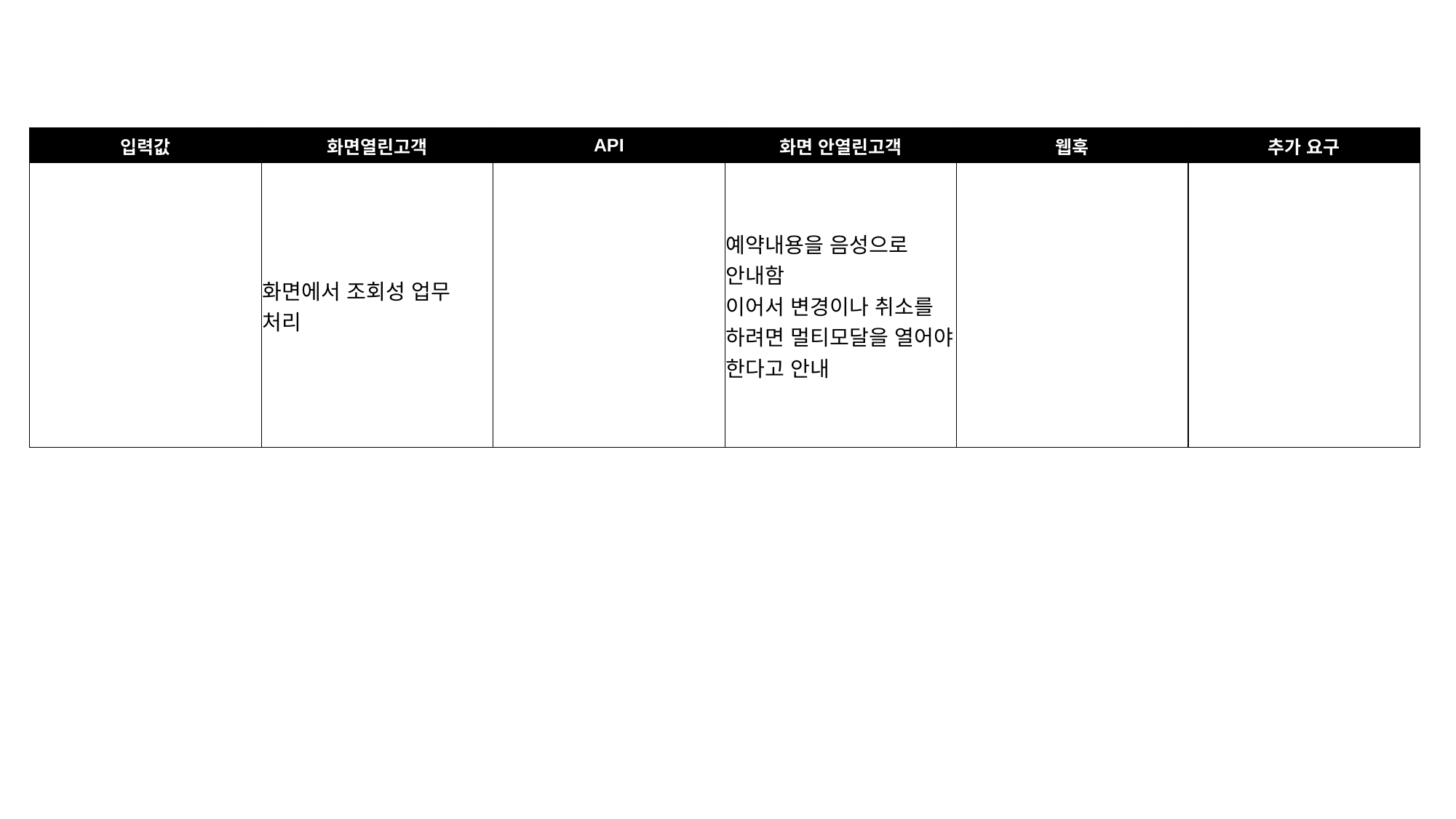

| 입력값 | 화면열린고객 | API | 화면 안열린고객 | 웹훅 | 추가 요구 |
| --- | --- | --- | --- | --- | --- |
|  | 화면에서 조회성 업무 처리 |  | 예약내용을 음성으로 안내함 이어서 변경이나 취소를 하려면 멀티모달을 열어야 한다고 안내 |  |  |